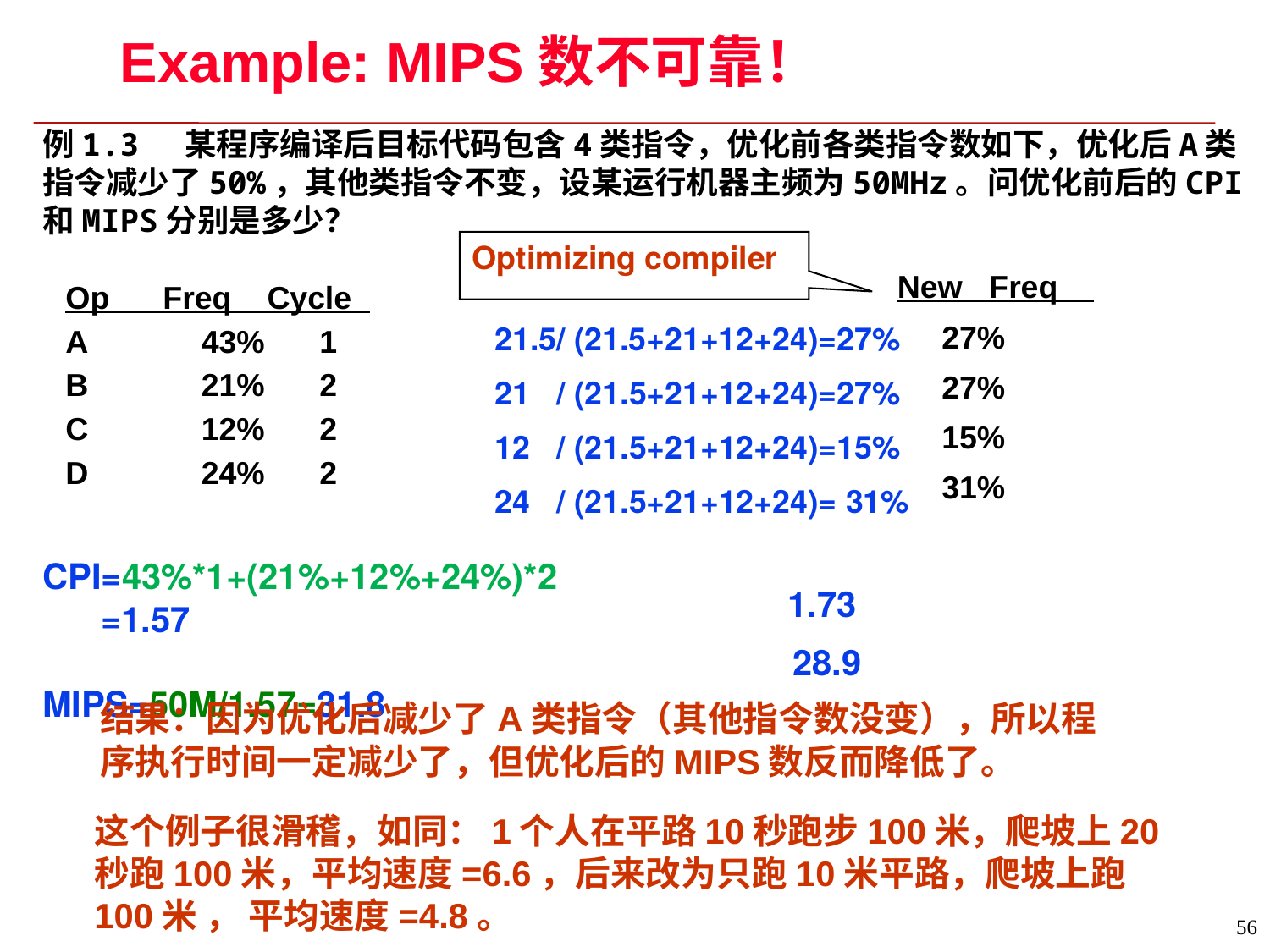

# Example: MIPS数不可靠！
例1.3  某程序编译后目标代码包含4类指令，优化前各类指令数如下，优化后A类指令减少了50%，其他类指令不变，设某运行机器主频为50MHz。问优化前后的CPI和MIPS分别是多少？
Optimizing compiler

New   Freq
     27%
     27%
     15%
     31%
Op      Freq    Cycle
A 	 43%	1
B	 21%	2
C	 12%	2
D	 24%	2
21.5/ (21.5+21+12+24)=27%
21   / (21.5+21+12+24)=27%
12   / (21.5+21+12+24)=15%
24   / (21.5+21+12+24)= 31%
CPI=43%*1+(21%+12%+24%)*2
      =1.57
MIPS=50M/1.57=31.8
1.73
28.9
结果：因为优化后减少了A类指令（其他指令数没变），所以程序执行时间一定减少了，但优化后的MIPS数反而降低了。
这个例子很滑稽，如同：1个人在平路10秒跑步100米，爬坡上20秒跑100米，平均速度=6.6，后来改为只跑10米平路，爬坡上跑100米 ， 平均速度=4.8。
56